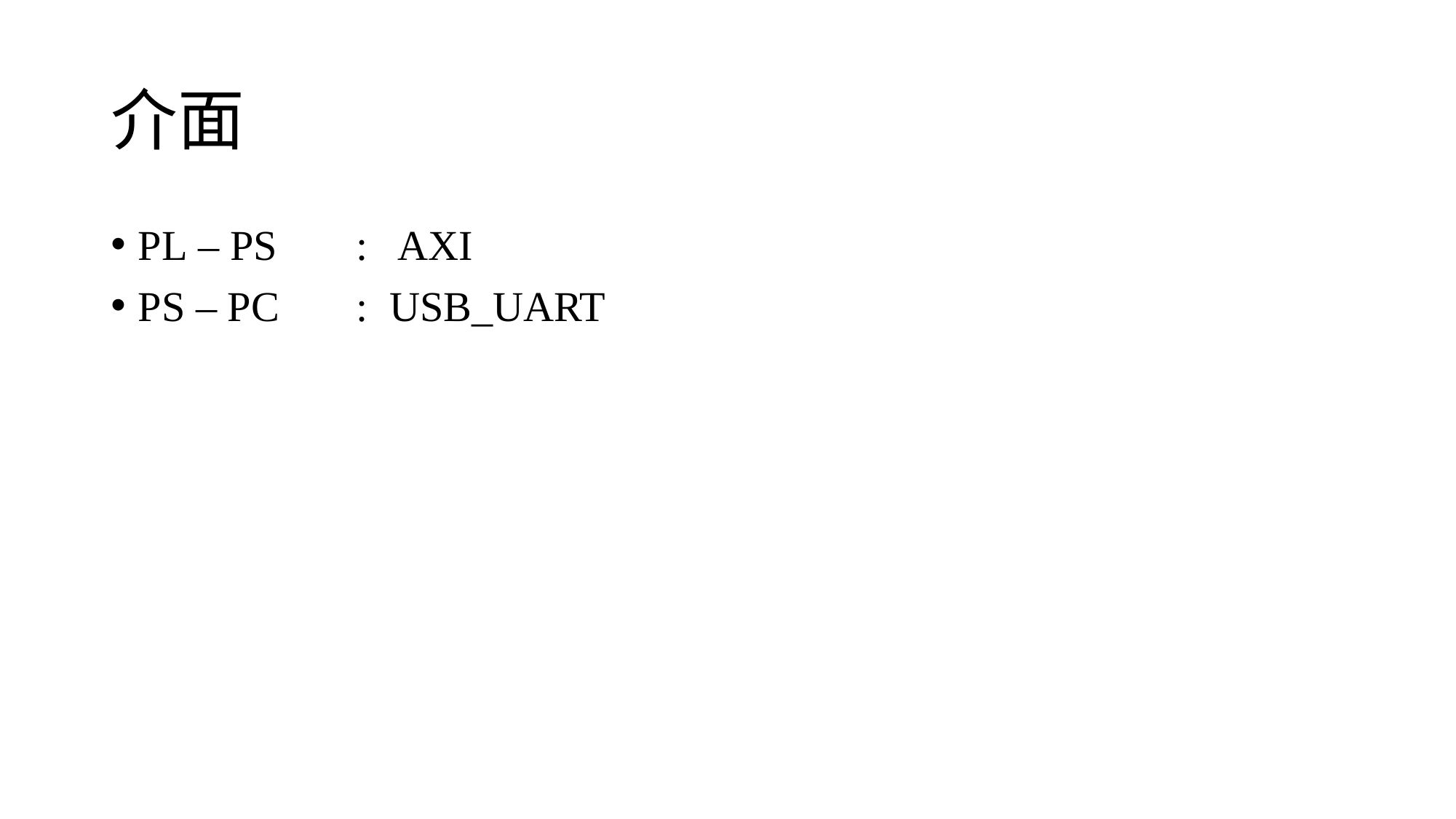

# 介面
PL – PS 	:   AXI
PS – PC	:  USB_UART